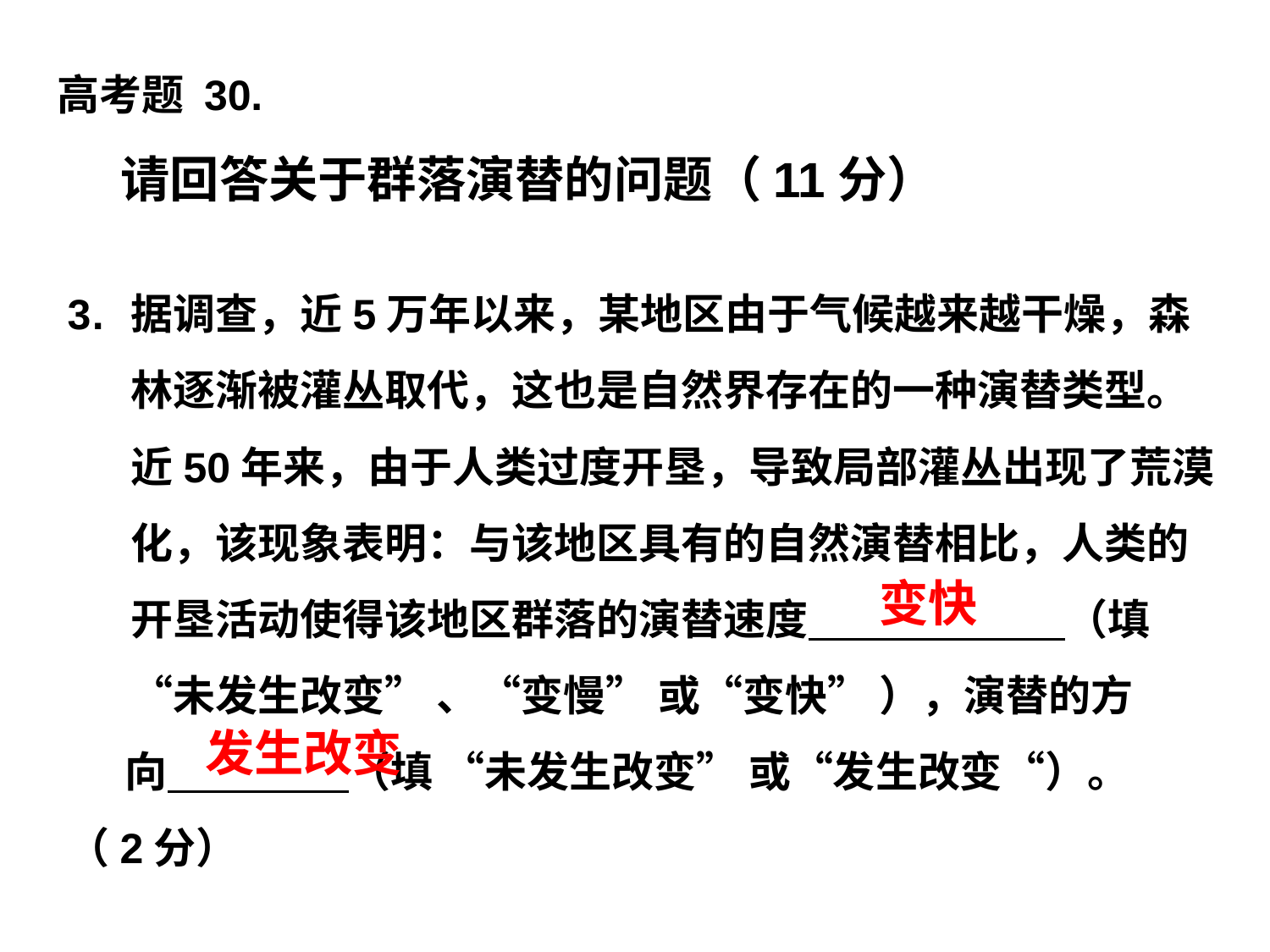

高考题 30.
请回答关于群落演替的问题（11分）
据调查，近5万年以来，某地区由于气候越来越干燥，森林逐渐被灌丛取代，这也是自然界存在的一种演替类型。近50年来，由于人类过度开垦，导致局部灌丛出现了荒漠化，该现象表明：与该地区具有的自然演替相比，人类的开垦活动使得该地区群落的演替速度                           （填“未发生改变” 、“变慢” 或“变快” ），演替的方
     向                   （填 “未发生改变” 或“发生改变“）。    （2分）
变快
发生改变